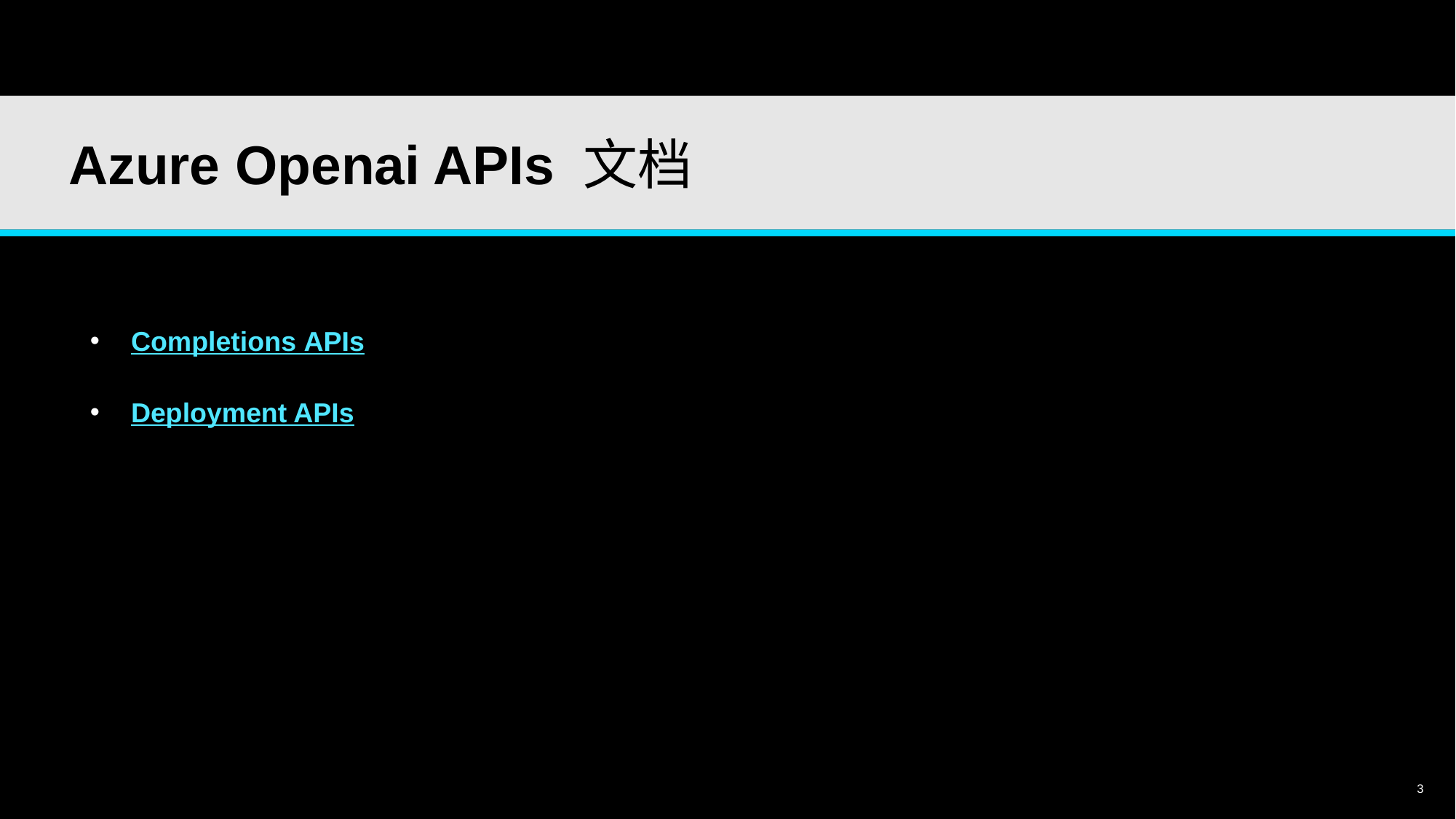

# Azure Openai APIs 文档

Completions APIs

Deployment APIs
Microsoft Confidential
3